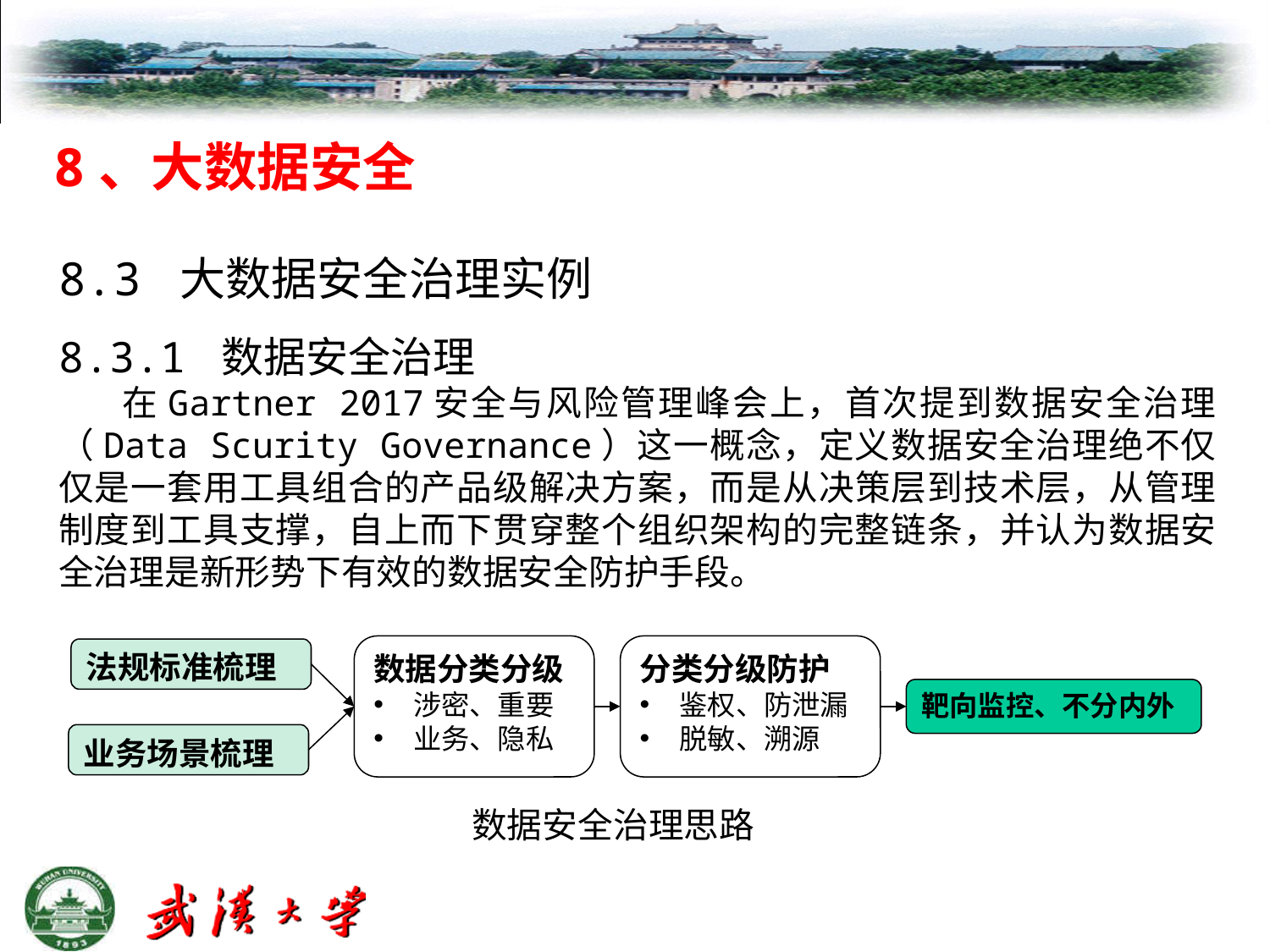

8、大数据安全
8.3 大数据安全治理实例
8.3.1 数据安全治理
在Gartner 2017安全与风险管理峰会上，首次提到数据安全治理（Data Scurity Governance）这一概念，定义数据安全治理绝不仅仅是一套用工具组合的产品级解决方案，而是从决策层到技术层，从管理制度到工具支撑，自上而下贯穿整个组织架构的完整链条，并认为数据安全治理是新形势下有效的数据安全防护手段。

数据分类分级
涉密、重要
业务、隐私
分类分级防护
鉴权、防泄漏
脱敏、溯源
法规标准梳理
靶向监控、不分内外
业务场景梳理
数据安全治理思路